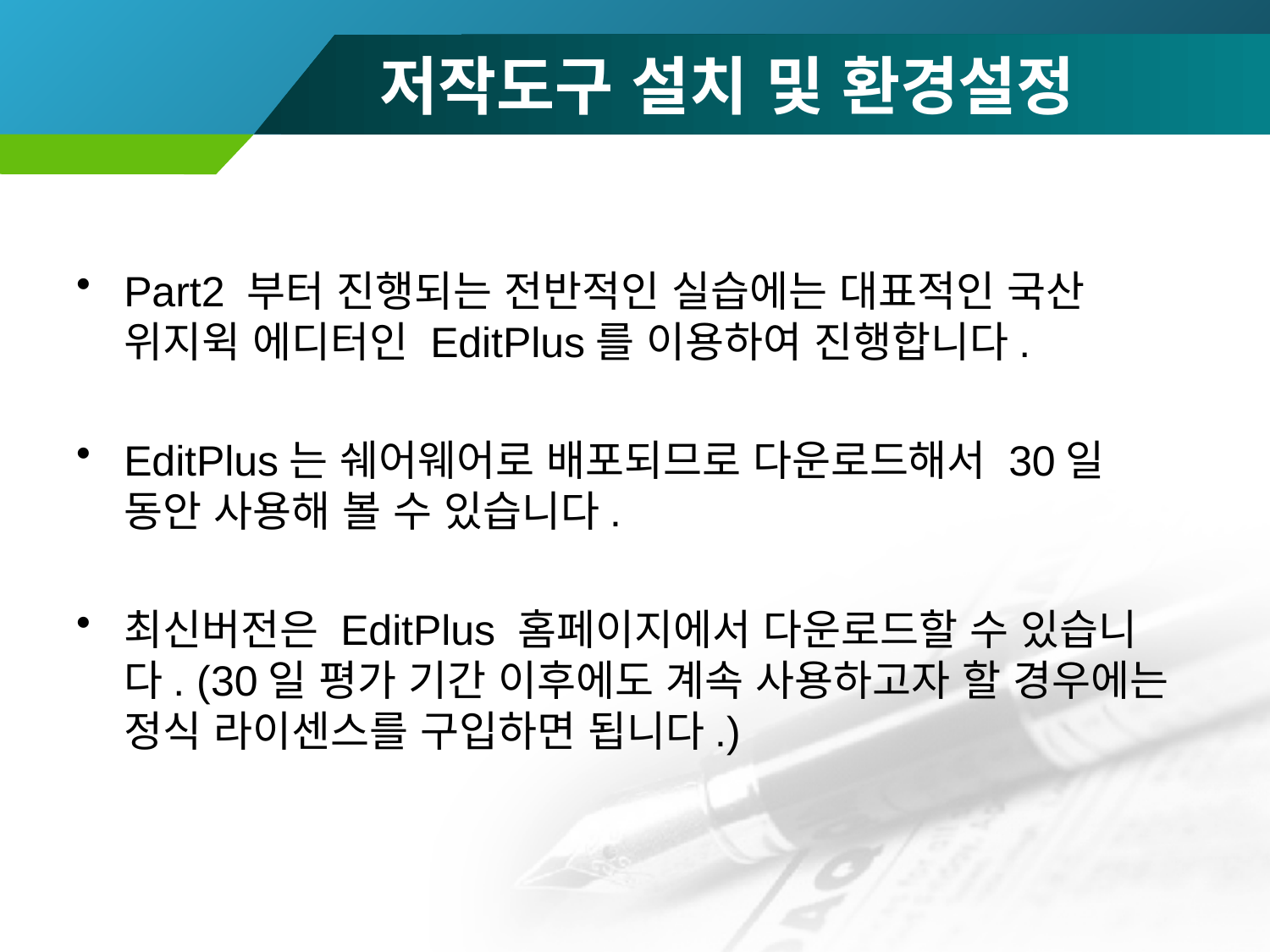

# 저작도구 설치 및 환경설정
Part2 부터 진행되는 전반적인 실습에는 대표적인 국산 위지윅 에디터인 EditPlus를 이용하여 진행합니다.

EditPlus는 쉐어웨어로 배포되므로 다운로드해서 30일 동안 사용해 볼 수 있습니다.

최신버전은 EditPlus 홈페이지에서 다운로드할 수 있습니다. (30일 평가 기간 이후에도 계속 사용하고자 할 경우에는 정식 라이센스를 구입하면 됩니다.)